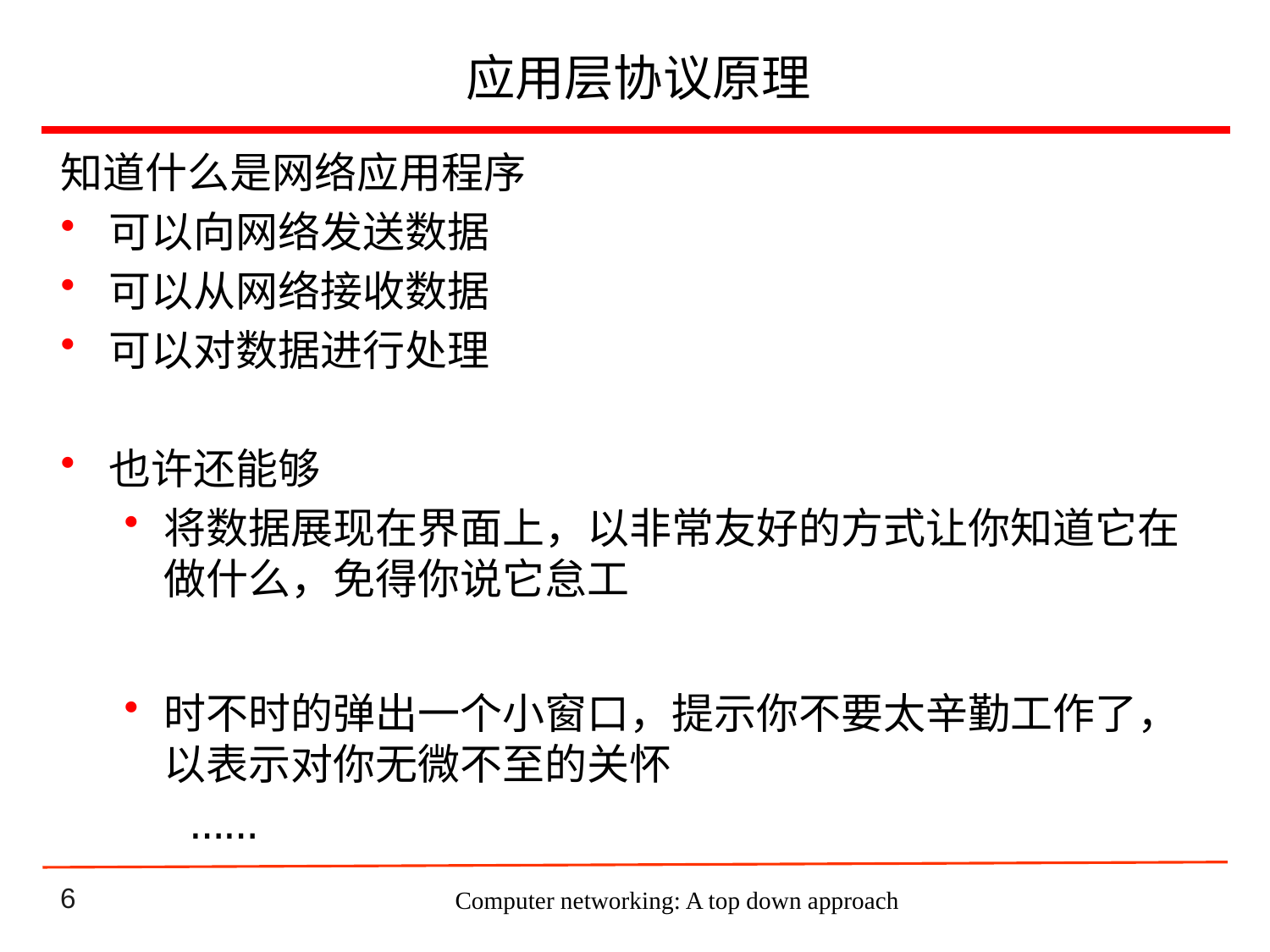

# 应用层协议原理
知道什么是网络应用程序
可以向网络发送数据
可以从网络接收数据
可以对数据进行处理

也许还能够
将数据展现在界面上，以非常友好的方式让你知道它在做什么，免得你说它怠工

时不时的弹出一个小窗口，提示你不要太辛勤工作了，以表示对你无微不至的关怀
     ……

Computer networking: A top down approach